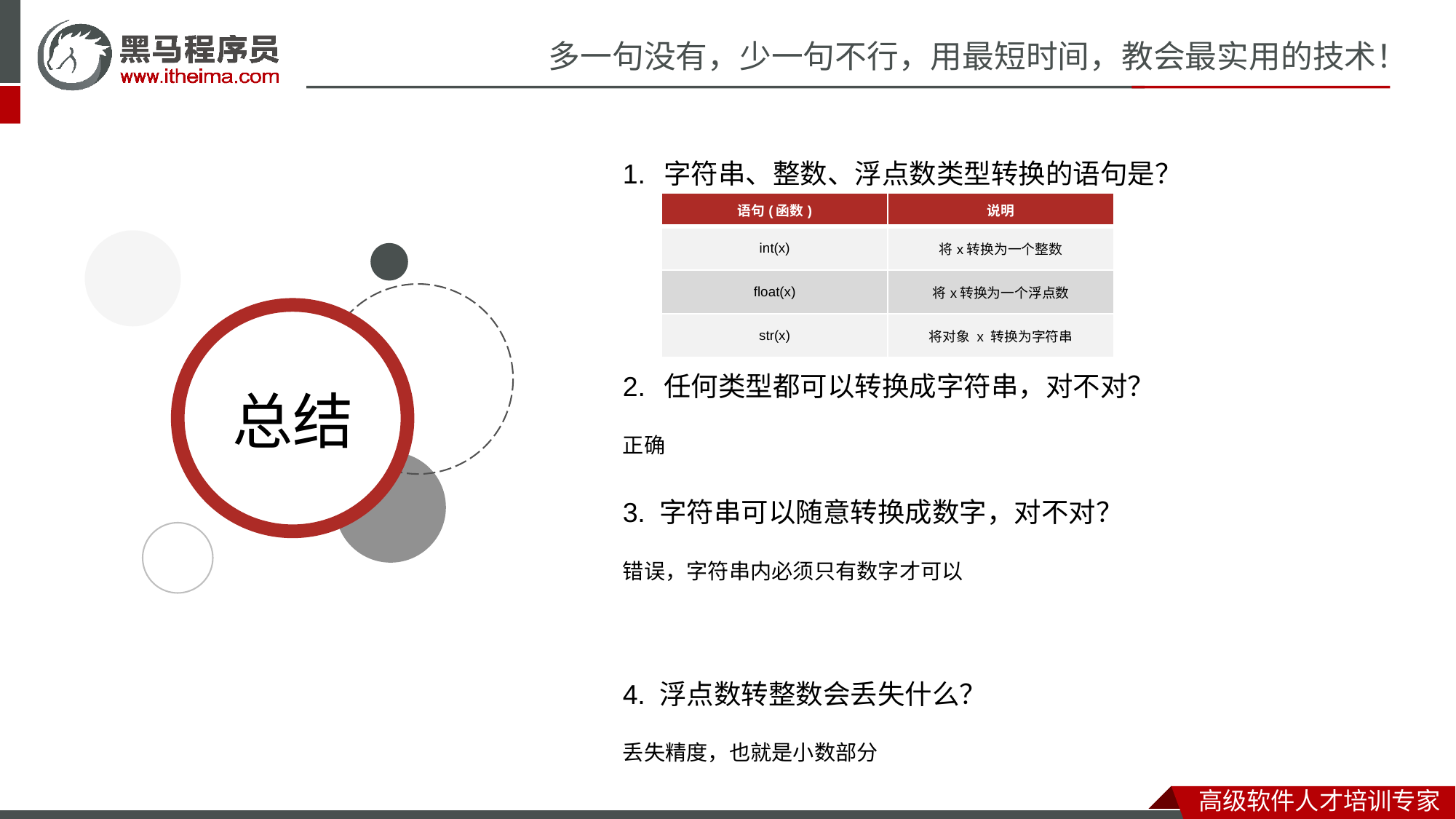

字符串、整数、浮点数类型转换的语句是？

任何类型都可以转换成字符串，对不对？
正确
3. 字符串可以随意转换成数字，对不对？
错误，字符串内必须只有数字才可以

4. 浮点数转整数会丢失什么？
丢失精度，也就是小数部分
| 语句(函数) | 说明 |
| --- | --- |
| int(x) | 将x转换为一个整数 |
| float(x) | 将x转换为一个浮点数 |
| str(x) | 将对象 x 转换为字符串 |